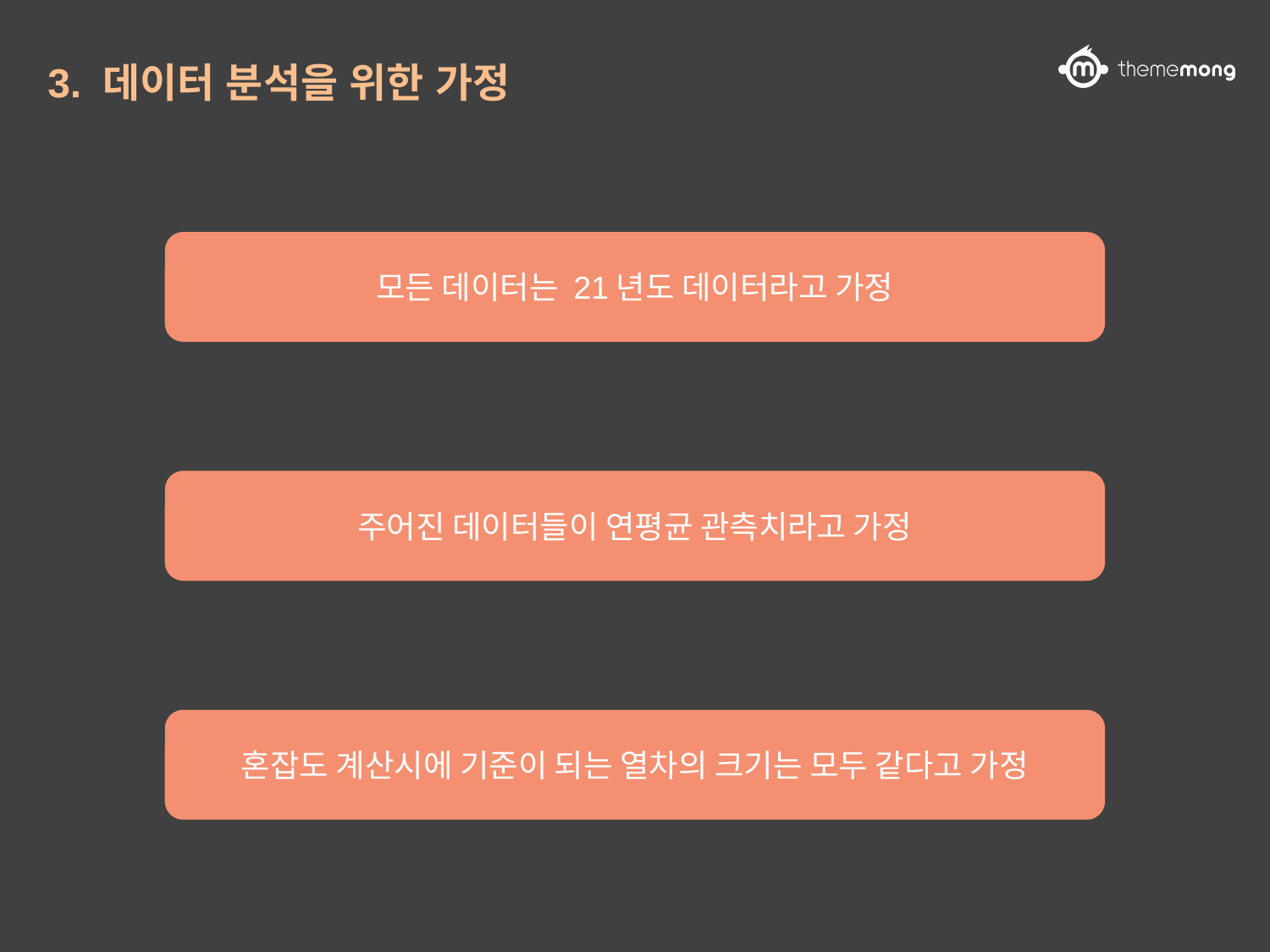

# 3. 데이터 분석을 위한 가정
모든 데이터는 21년도 데이터라고 가정
주어진 데이터들이 연평균 관측치라고 가정
혼잡도 계산시에 기준이 되는 열차의 크기는 모두 같다고 가정